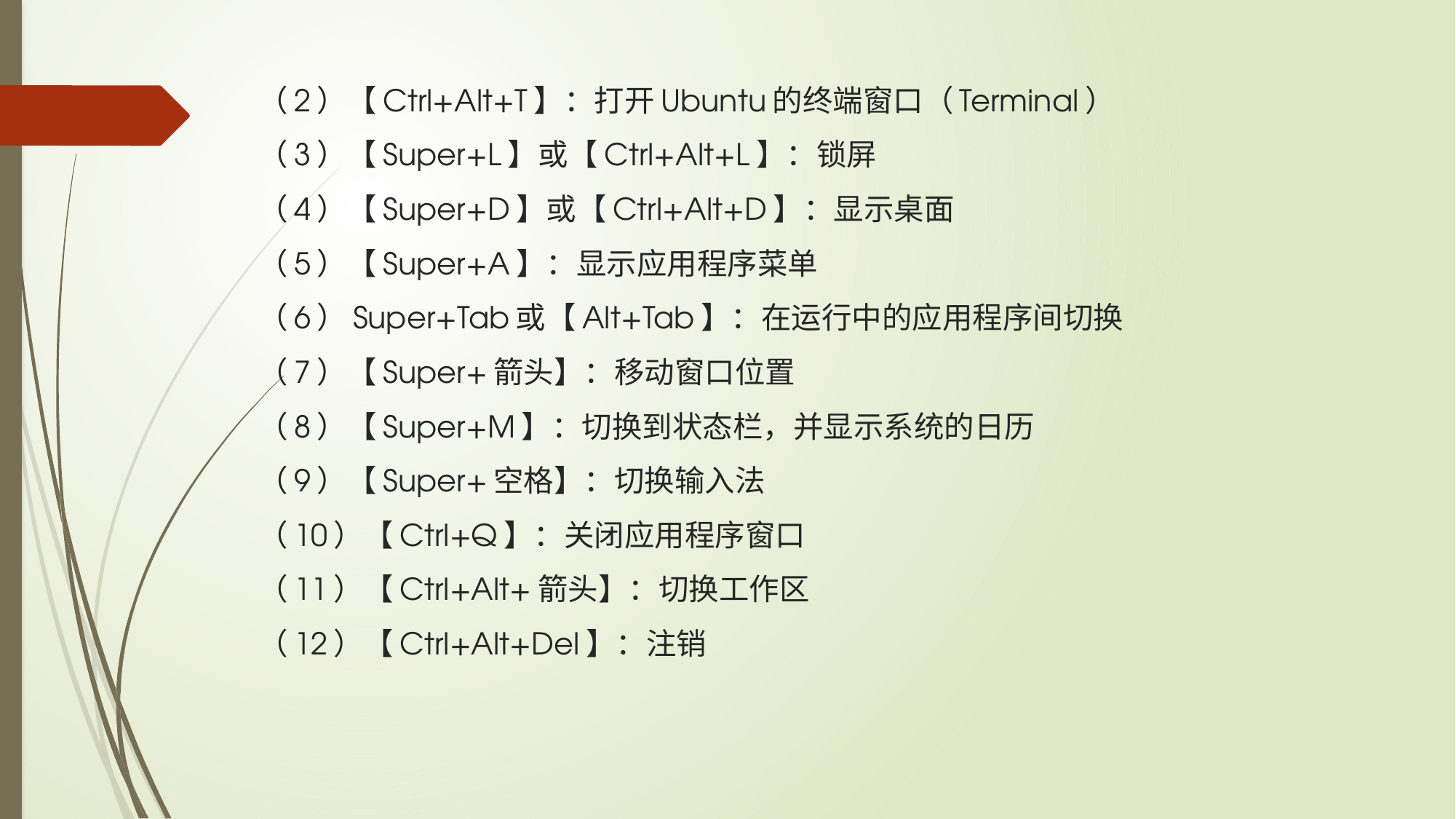

# （2）【Ctrl+Alt+T】：打开Ubuntu的终端窗口（Terminal） （3）【Super+L】或【Ctrl+Alt+L】：锁屏 （4）【Super+D】或【Ctrl+Alt+D】：显示桌面 （5）【Super+A】：显示应用程序菜单 （6）Super+Tab或【Alt+Tab】：在运行中的应用程序间切换 （7）【Super+箭头】：移动窗口位置 （8）【Super+M】：切换到状态栏，并显示系统的日历 （9）【Super+空格】：切换输入法 （10）【Ctrl+Q】：关闭应用程序窗口 （11）【Ctrl+Alt+箭头】：切换工作区 （12）【Ctrl+Alt+Del】：注销